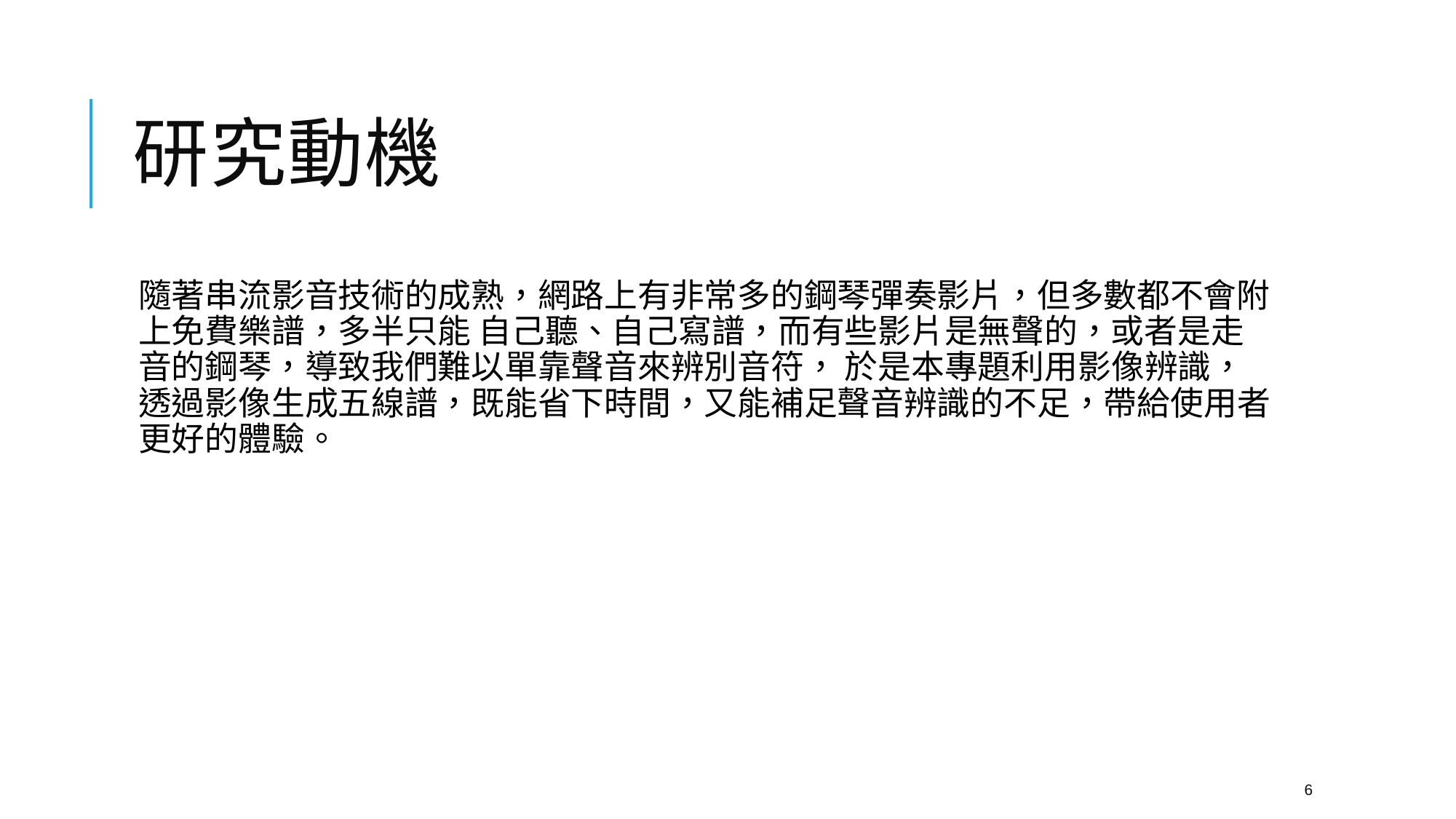

# 研究動機
隨著串流影⾳技術的成熟，網路上有⾮常多的鋼琴彈奏影⽚，但多數都不會附上免費樂譜，多半只能 ⾃⼰聽、⾃⼰寫譜，⽽有些影⽚是無聲的，或者是⾛⾳的鋼琴，導致我們難以單靠聲⾳來辨別⾳符， 於是本專題利⽤影像辨識，透過影像⽣成五線譜，既能省下時間，⼜能補⾜聲⾳辨識的不⾜，帶給使⽤者更好的體驗。
6